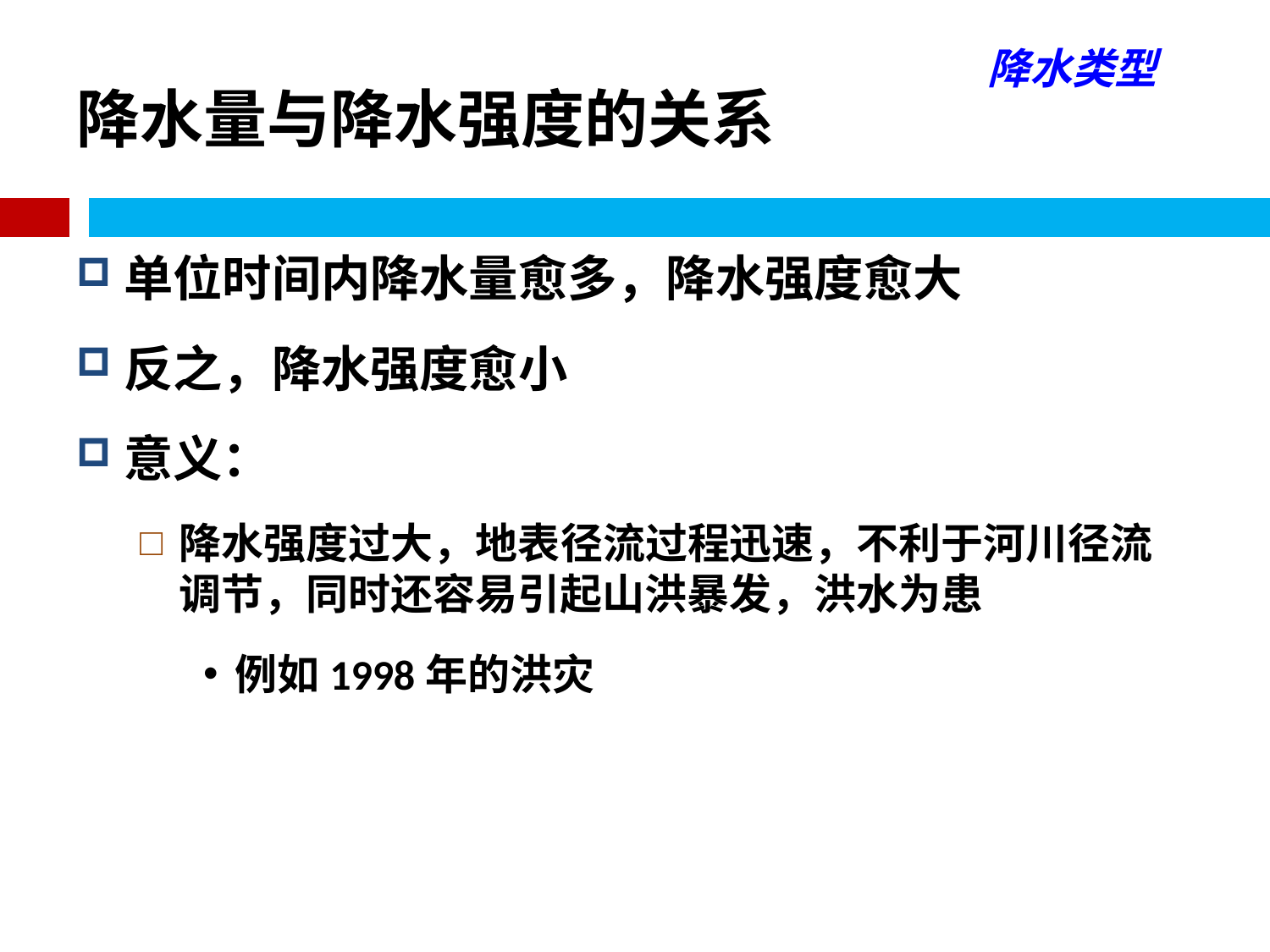

降水类型
# 降水量与降水强度的关系
单位时间内降水量愈多，降水强度愈大
反之，降水强度愈小
意义：
降水强度过大，地表径流过程迅速，不利于河川径流调节，同时还容易引起山洪暴发，洪水为患
例如1998年的洪灾